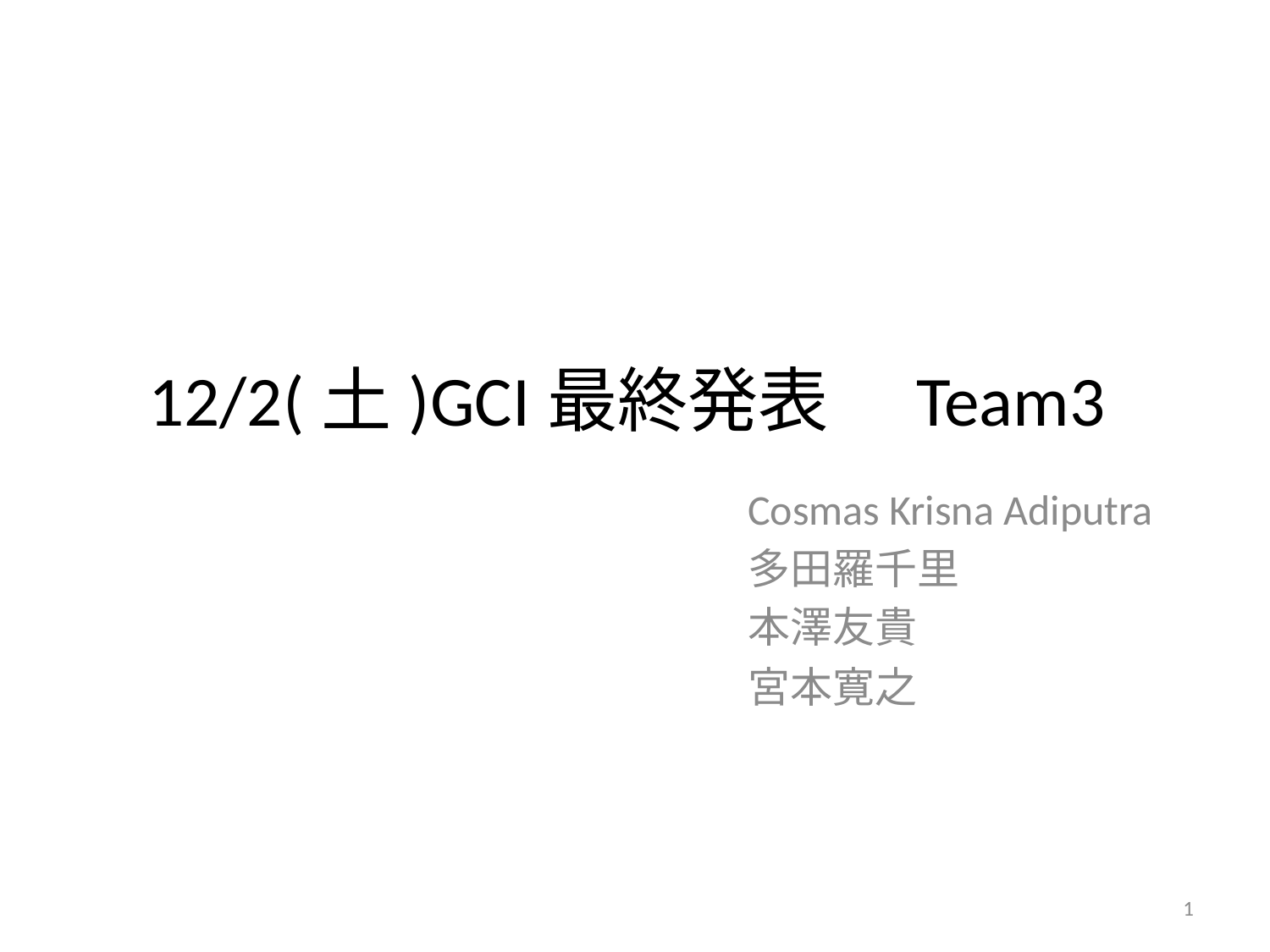

# 12/2(土)GCI最終発表　Team3
Cosmas Krisna Adiputra
多田羅千里
本澤友貴
宮本寛之
1